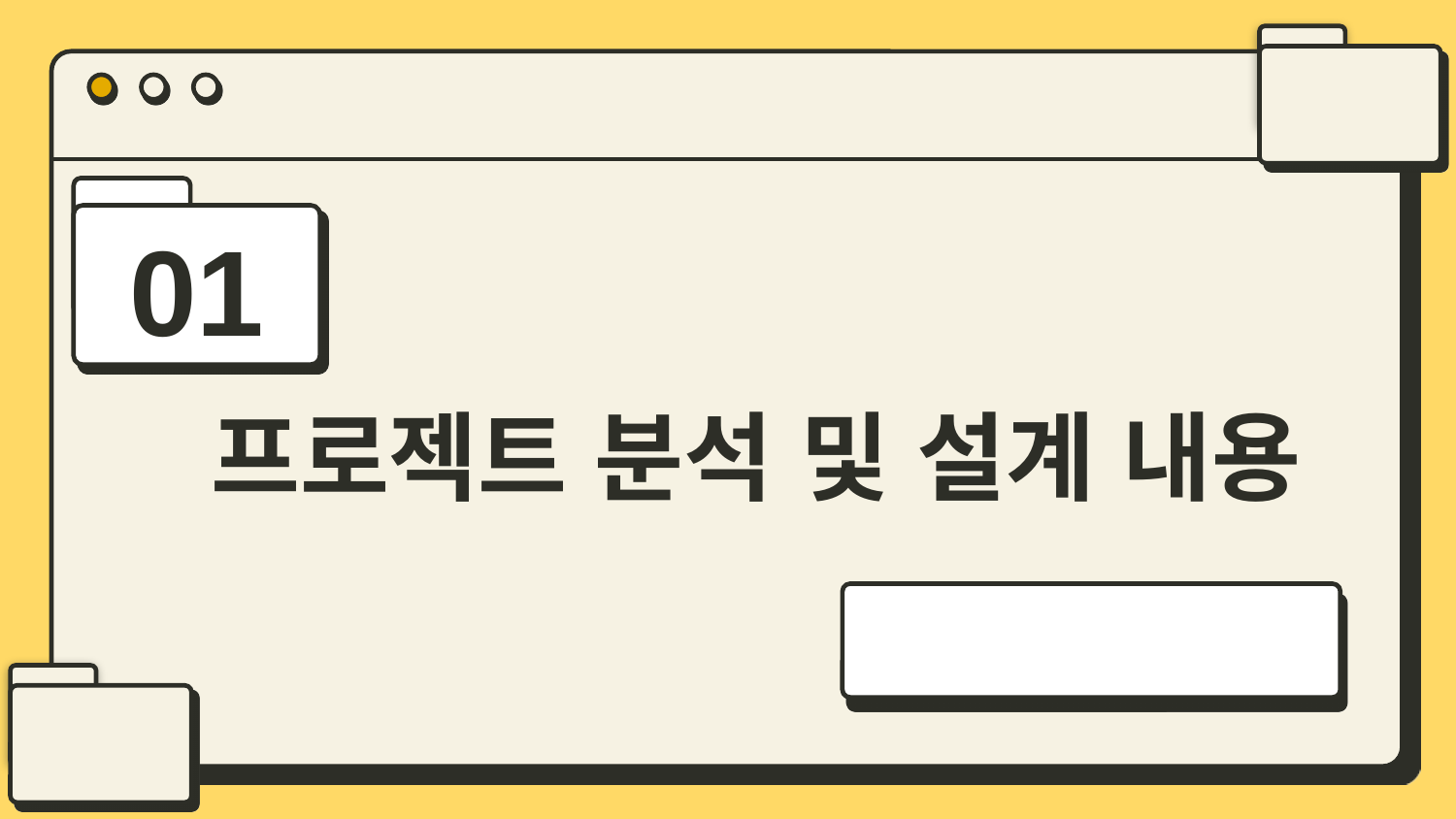

01
# 프로젝트 분석 및 설계 내용